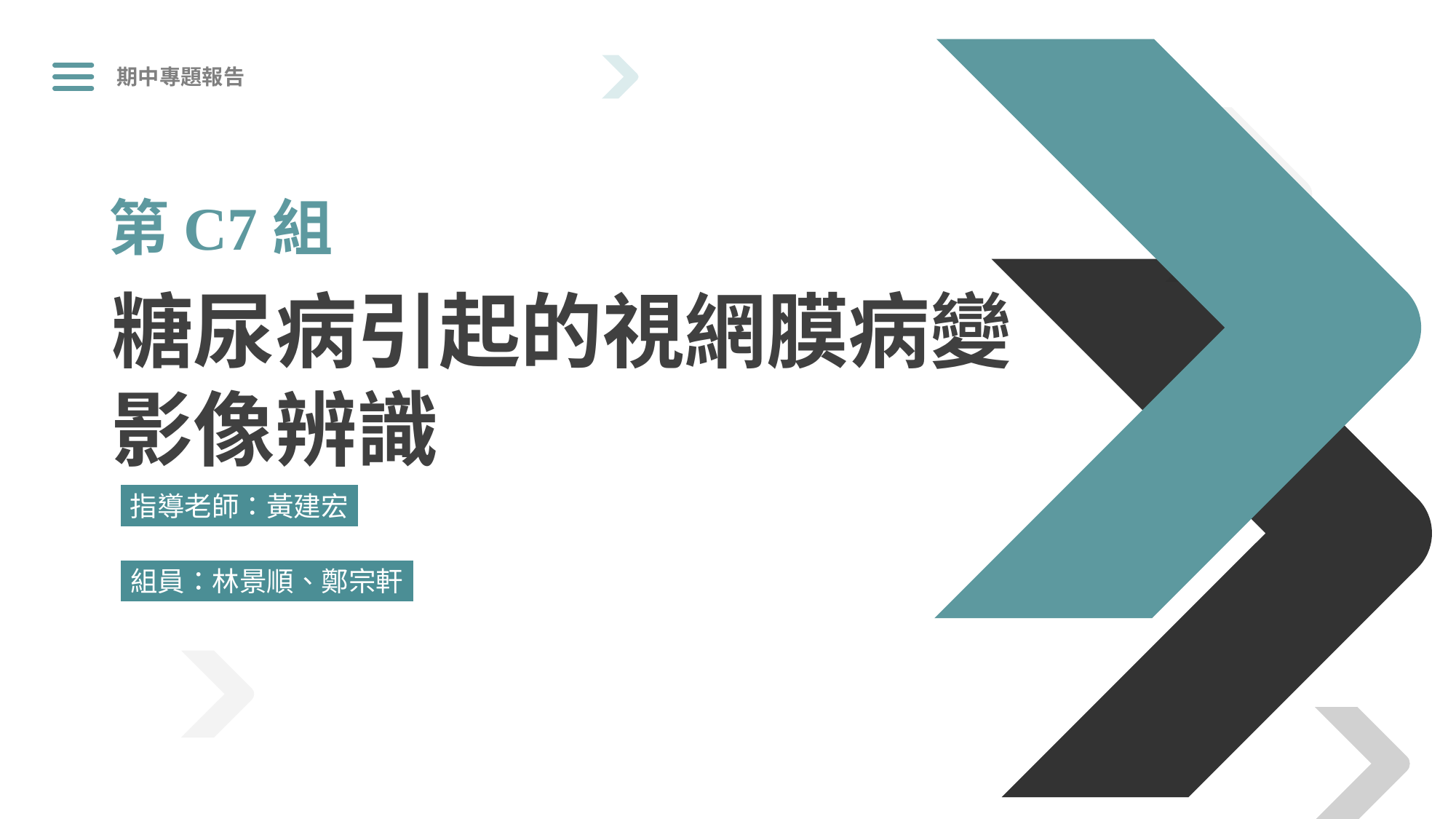

期中專題報告

第C7組
糖尿病引起的視網膜病變影像辨識

指導老師：黃建宏
組員：林景順、鄭宗軒